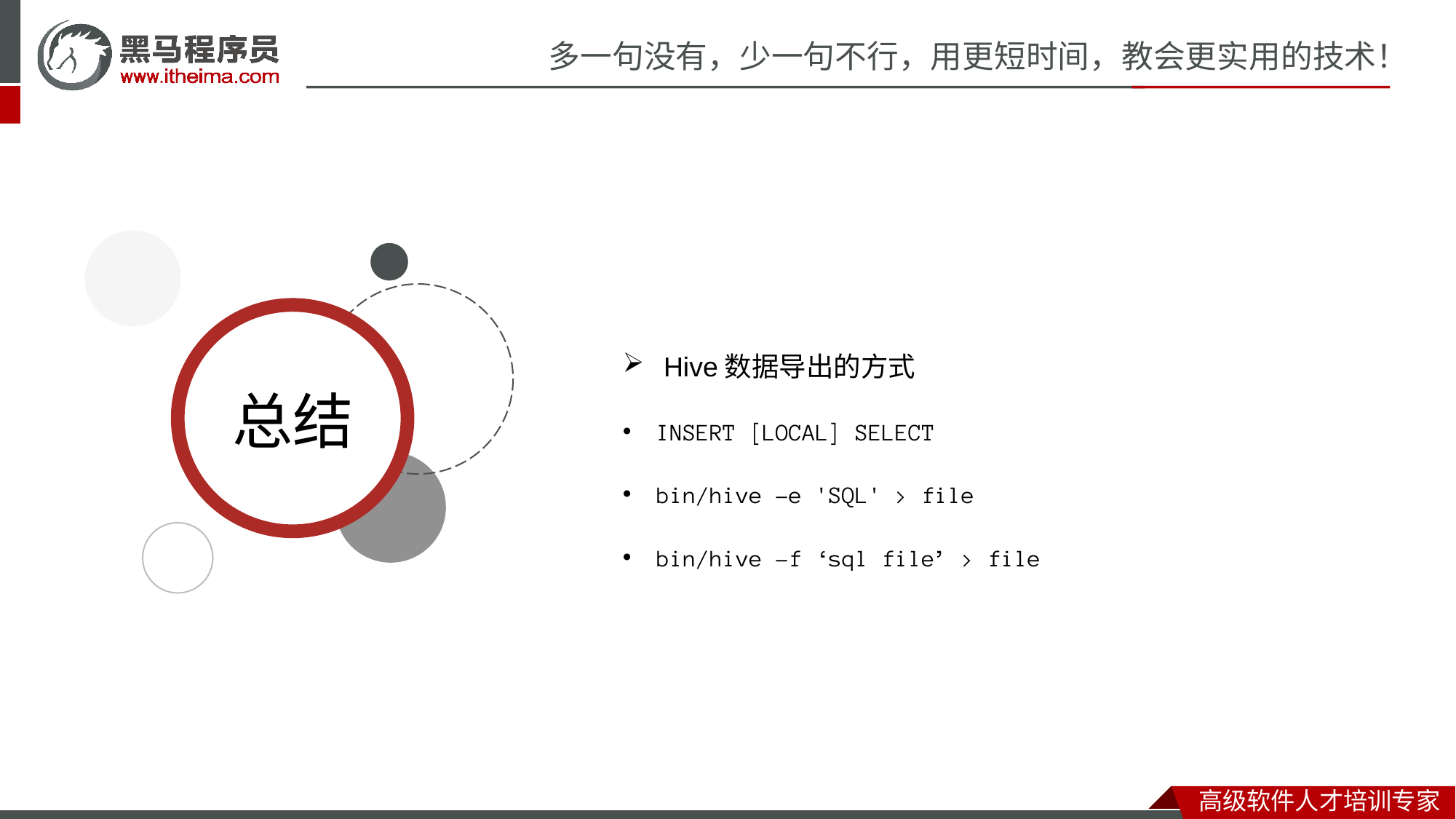

Hive数据导出的方式
INSERT [LOCAL] SELECT
bin/hive -e 'SQL' > file
bin/hive -f ‘sql file’ > file